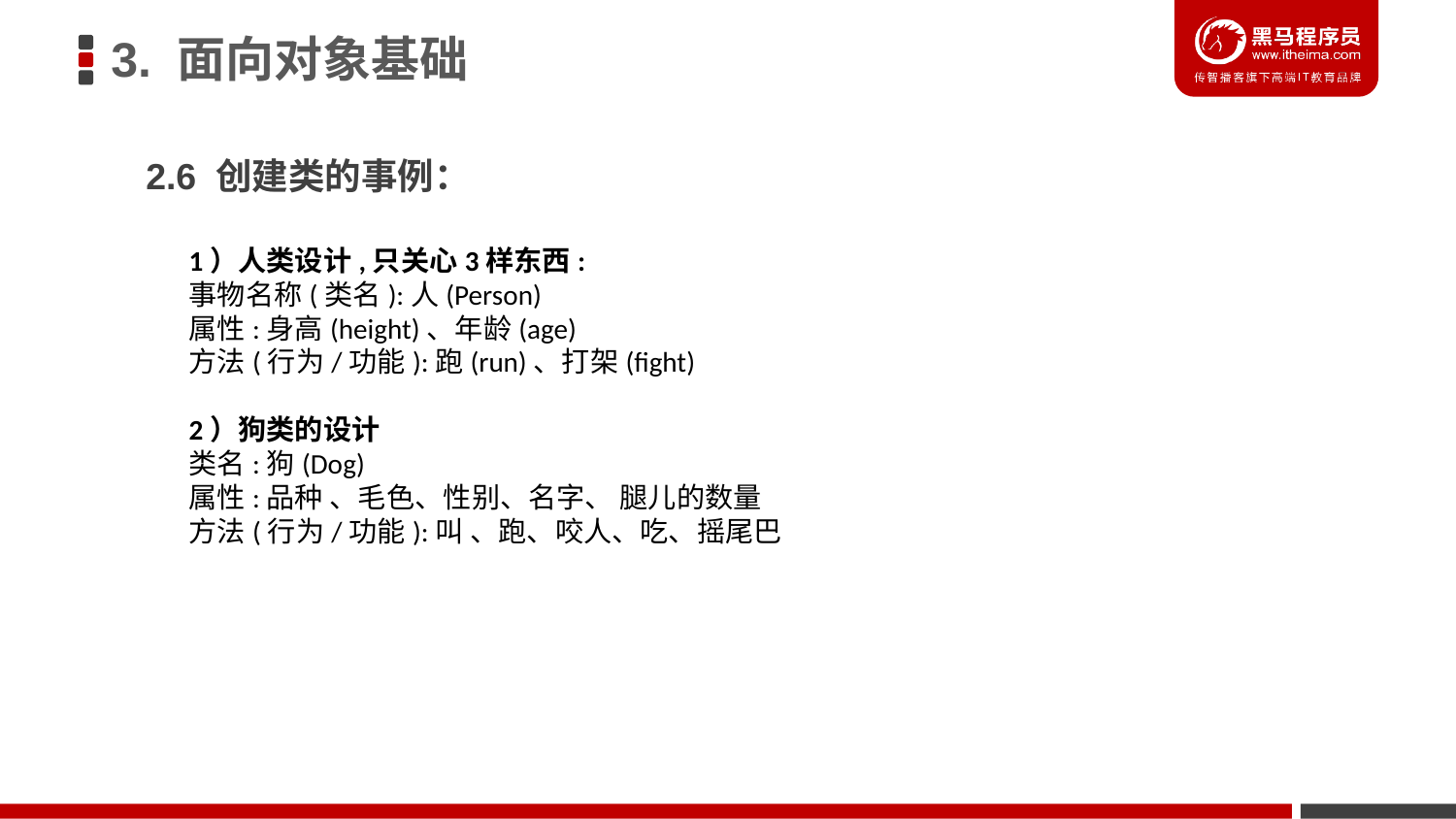

3. 面向对象基础
2.6 创建类的事例：
1）人类设计,只关心3样东西:
事物名称(类名):人(Person)
属性:身高(height)、年龄(age)
方法(行为/功能):跑(run)、打架(fight)

2）狗类的设计
类名:狗(Dog)
属性:品种 、毛色、性别、名字、 腿儿的数量
方法(行为/功能):叫 、跑、咬人、吃、摇尾巴